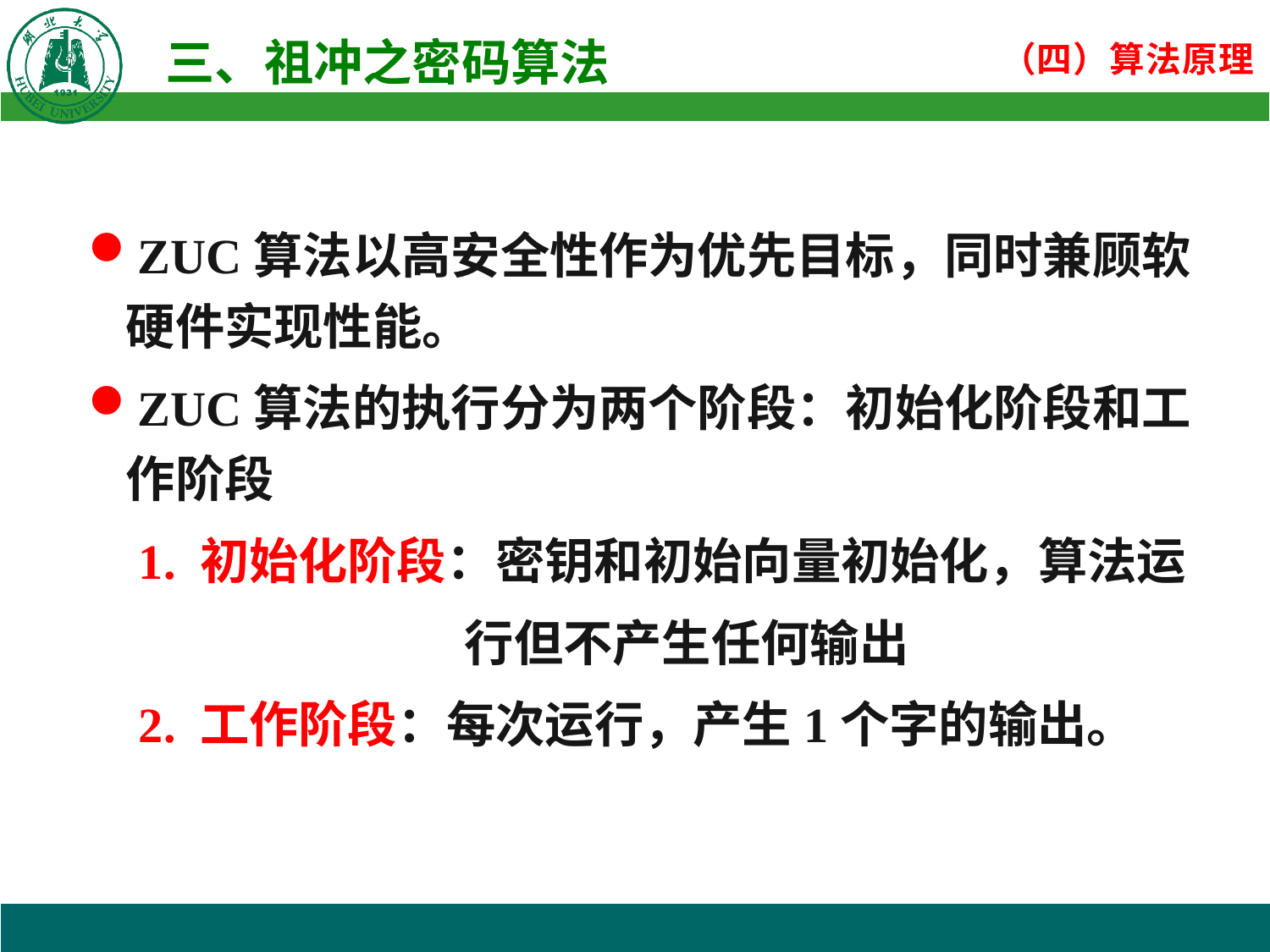

ZUC算法以高安全性作为优先目标，同时兼顾软硬件实现性能。
ZUC算法的执行分为两个阶段：初始化阶段和工作阶段
1. 初始化阶段：密钥和初始向量初始化，算法运
                            行但不产生任何输出
2. 工作阶段：每次运行，产生1个字的输出。